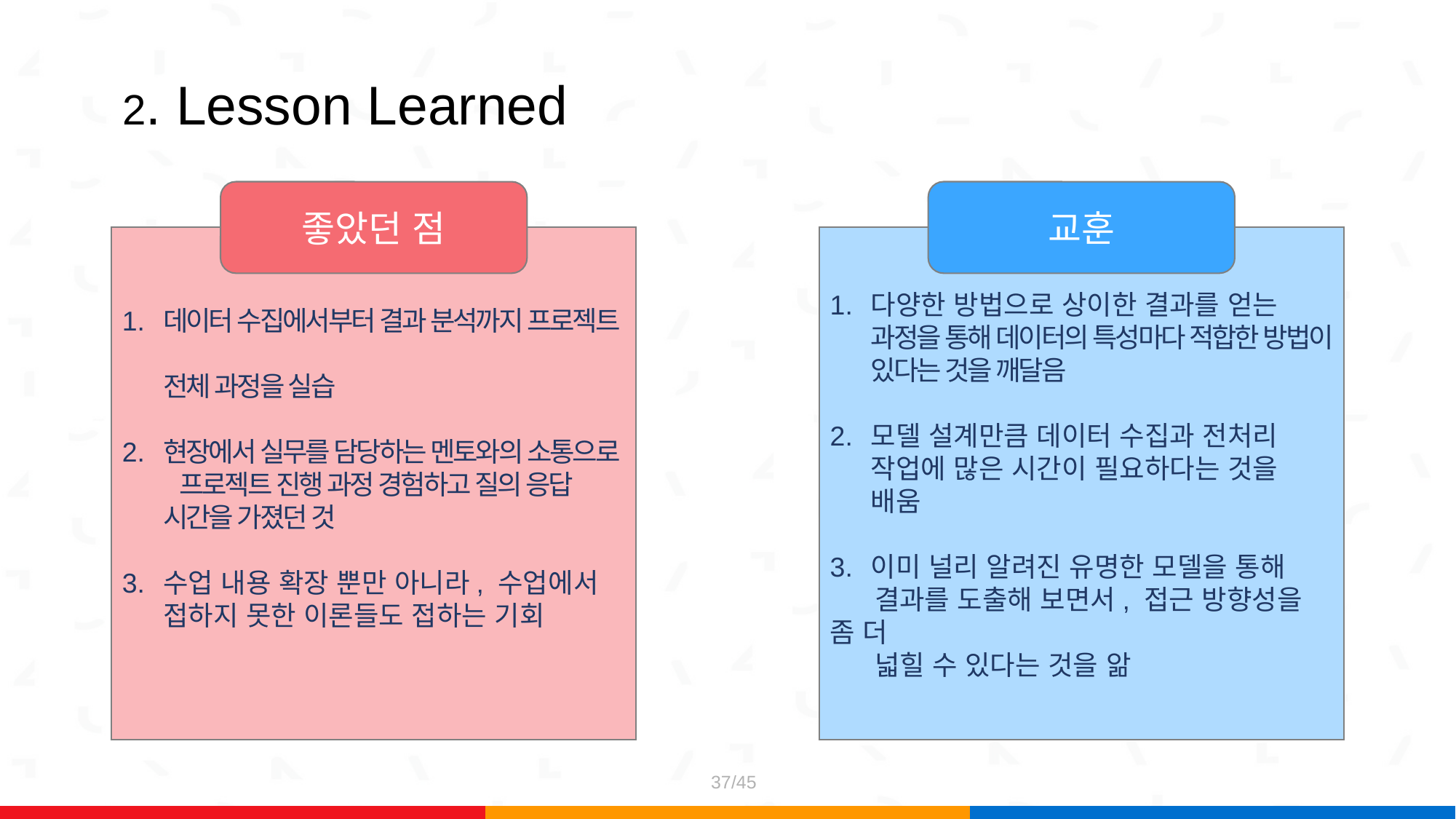

# 2. Lesson Learned
좋았던 점
교훈

데이터 수집에서부터 결과 분석까지 프로젝트
전체 과정을 실습

현장에서 실무를 담당하는 멘토와의 소통으로     프로젝트 진행 과정 경험하고 질의 응답 시간을 가졌던 것

수업 내용 확장 뿐만 아니라, 수업에서 접하지 못한 이론들도 접하는 기회

다양한 방법으로 상이한 결과를 얻는
과정을 통해 데이터의 특성마다 적합한 방법이 있다는 것을 깨달음

모델 설계만큼 데이터 수집과 전처리 작업에 많은 시간이 필요하다는 것을 배움

이미 널리 알려진 유명한 모델을 통해
     결과를 도출해 보면서, 접근 방향성을 좀 더
     넓힐 수 있다는 것을 앎
37/45